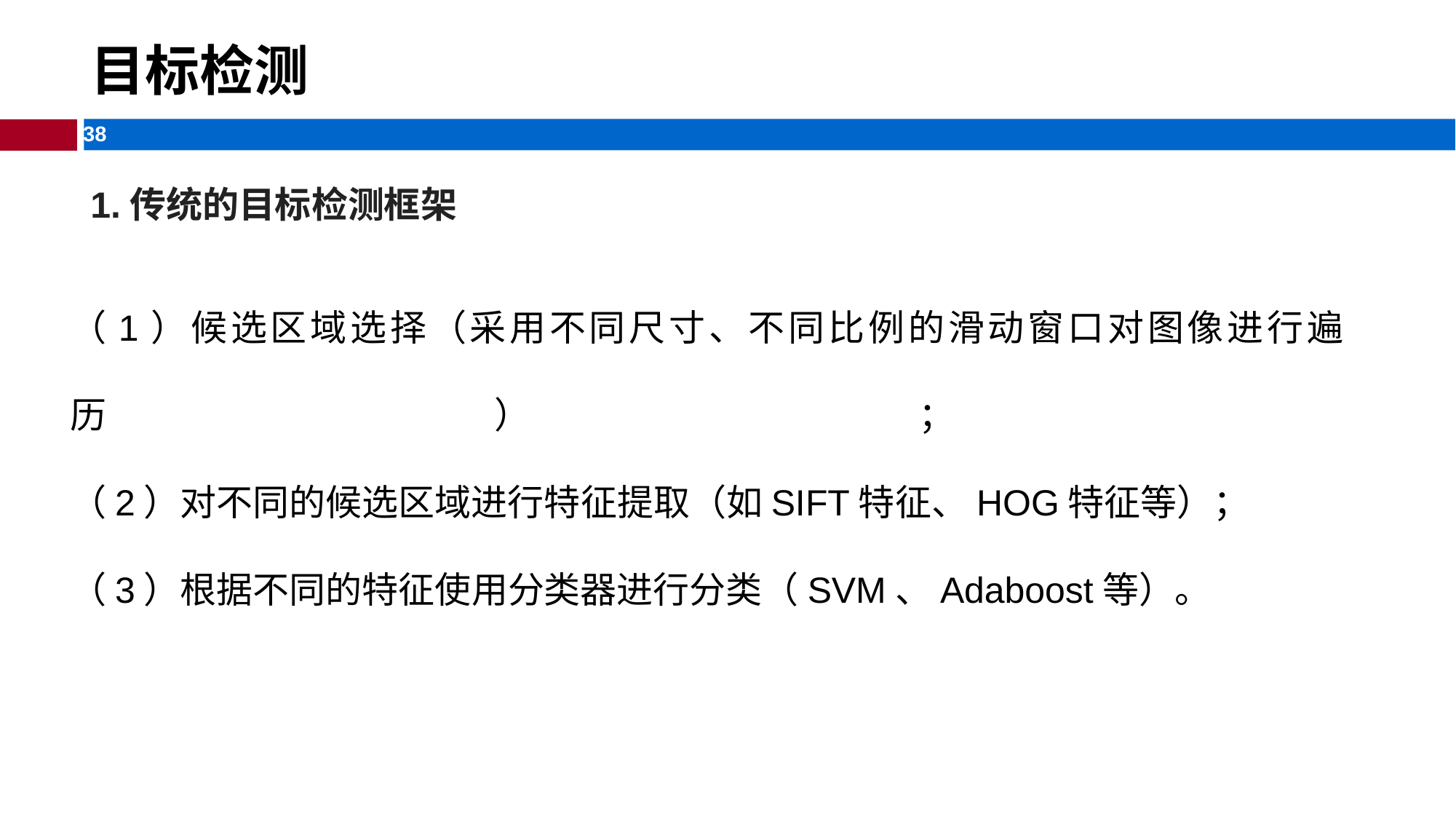

# 目标检测
1.传统的目标检测框架
（1）候选区域选择（采用不同尺寸、不同比例的滑动窗口对图像进行遍历）；
（2）对不同的候选区域进行特征提取（如SIFT特征、HOG特征等）；
（3）根据不同的特征使用分类器进行分类（SVM、Adaboost等）。